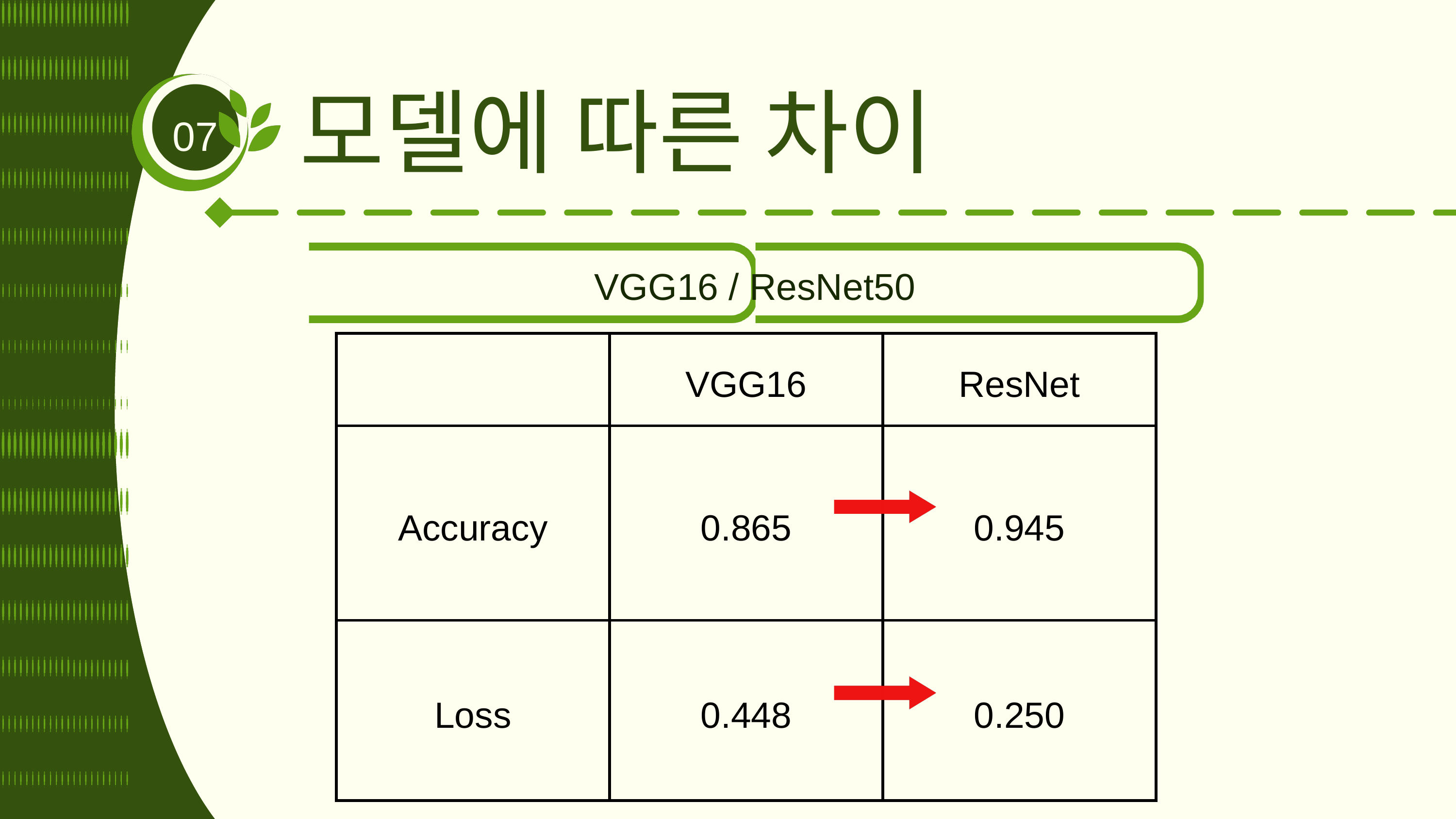

모델에 따른 차이

07

 VGG16 / ResNet50

|  | VGG16 | ResNet |
| --- | --- | --- |
| Accuracy | 0.865 | 0.945 |
| Loss | 0.448 | 0.250 |